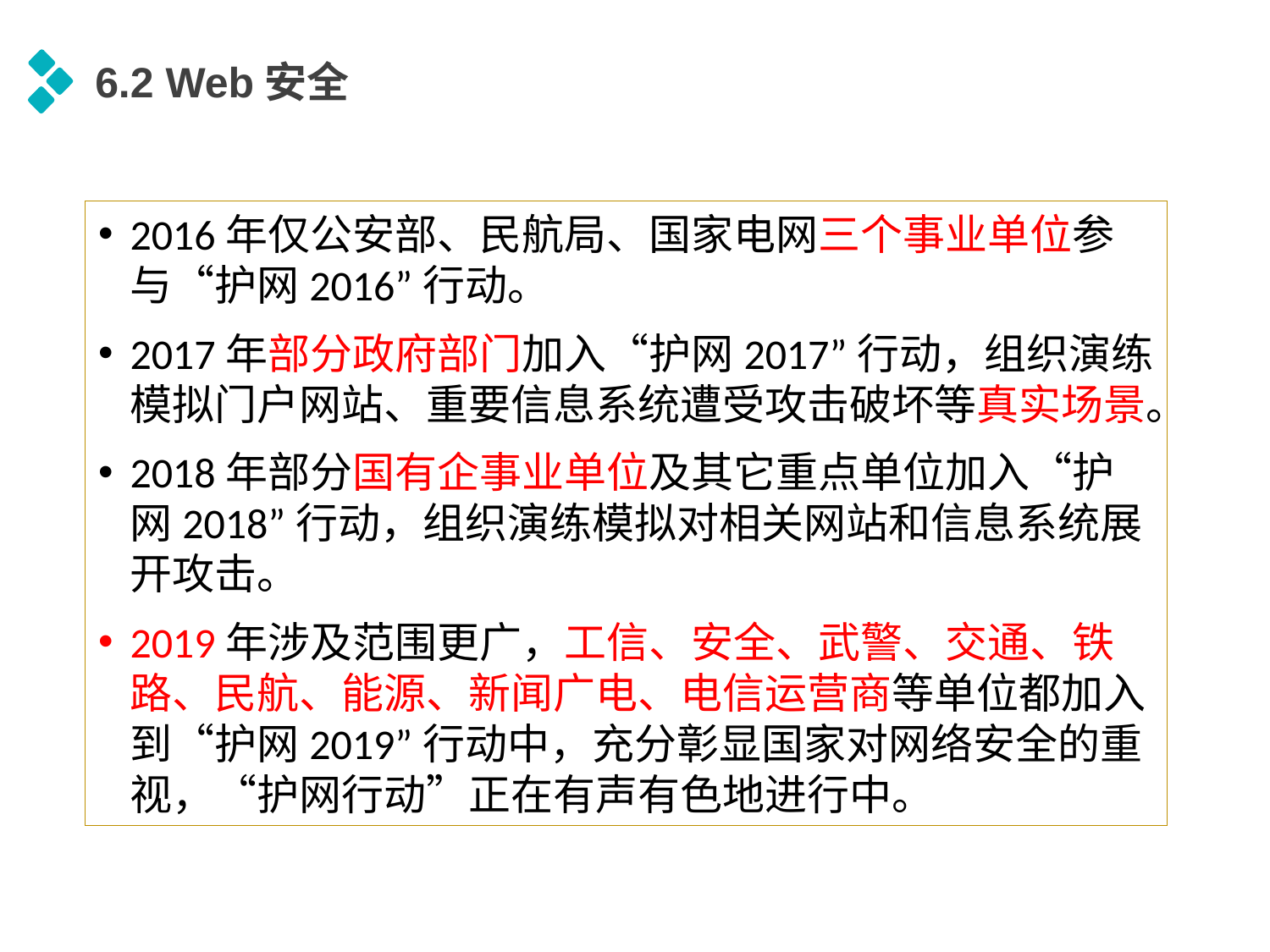

6.2 Web安全

2016年仅公安部、民航局、国家电网三个事业单位参与“护网2016”行动。
2017年部分政府部门加入“护网2017”行动，组织演练模拟门户网站、重要信息系统遭受攻击破坏等真实场景。
2018年部分国有企事业单位及其它重点单位加入“护网2018”行动，组织演练模拟对相关网站和信息系统展开攻击。
2019年涉及范围更广，工信、安全、武警、交通、铁路、民航、能源、新闻广电、电信运营商等单位都加入到“护网2019”行动中，充分彰显国家对网络安全的重视，“护网行动”正在有声有色地进行中。